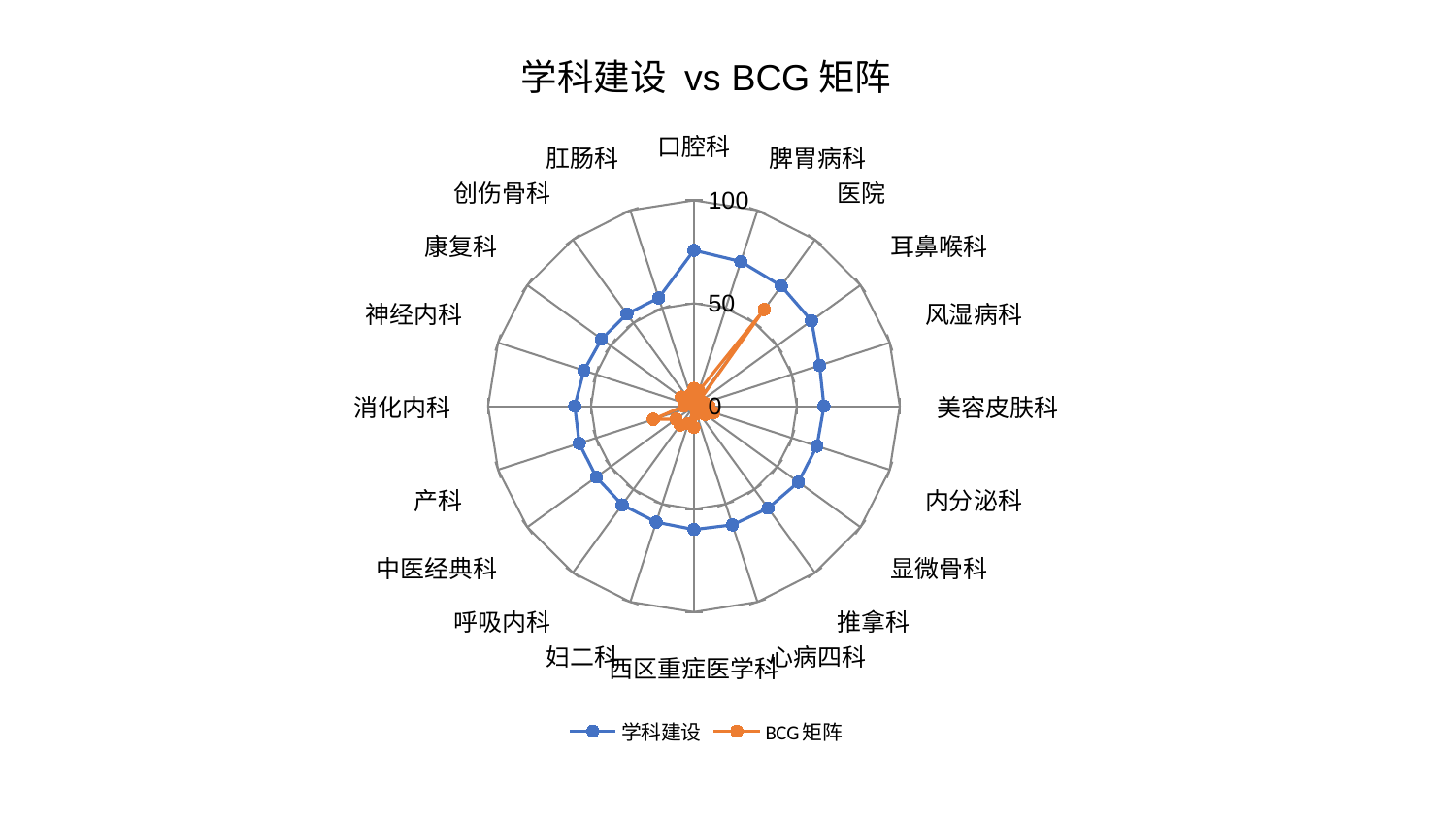

### Chart: 学科建设 vs BCG矩阵

| Category | 学科建设 | BCG矩阵 |
|---|---|---|
| 口腔科 | 75.74546071219318 | 8.696723878058192 |
| 脾胃病科 | 73.85563626400693 | 7.777872042204778 |
| 医院 | 72.21119624650443 | 58.068206652874665 |
| 耳鼻喉科 | 70.61538706815759 | 2.014351301468059 |
| 风湿病科 | 64.17211381936917 | 5.237845568531142 |
| 美容皮肤科 | 63.18002304848059 | 7.476154799740833 |
| 内分泌科 | 62.83586538948535 | 10.060853515987336 |
| 显微骨科 | 62.7865310464075 | 6.842109945601063 |
| 推拿科 | 61.26240218402257 | 0.6099431214383699 |
| 心病四科 | 60.6456536683763 | 4.025301349705717 |
| 西区重症医学科 | 59.950691804978575 | 10.297588222892365 |
| 妇二科 | 59.26066471385432 | 8.813541328768 |
| 呼吸内科 | 59.25463182003373 | 11.303541260479673 |
| 中医经典科 | 58.619301094611735 | 10.697200189095964 |
| 产科 | 58.55809721885897 | 20.754063032902835 |
| 消化内科 | 57.89177094335568 | 4.9271257965424855 |
| 神经内科 | 56.15933954027432 | 3.8399753132040813 |
| 康复科 | 55.444680273718106 | 7.501877452901154 |
| 创伤骨科 | 55.37766945799585 | 4.990826835222639 |
| 肛肠科 | 55.33544515247477 | 5.617520335964519 |
20